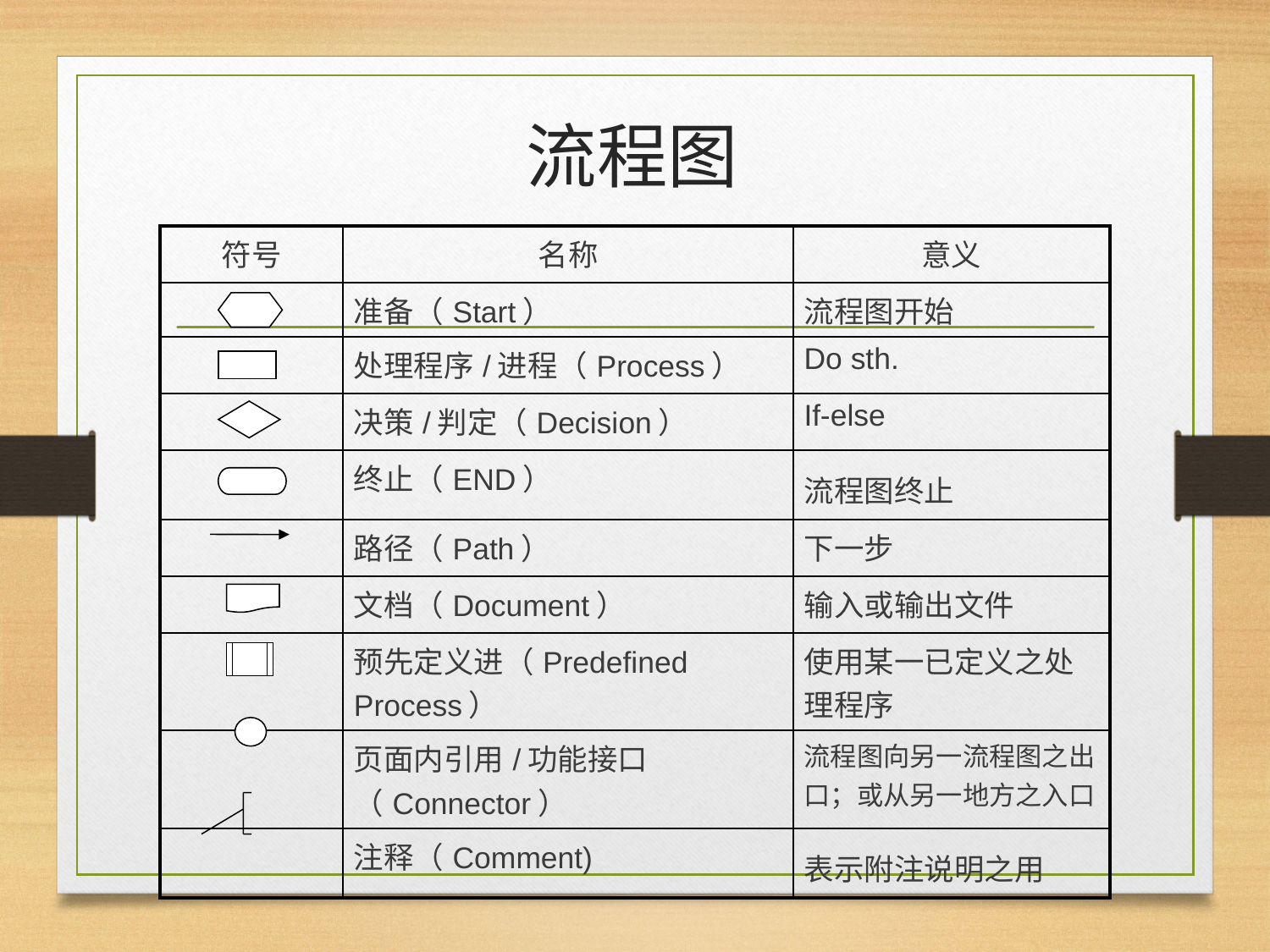

# 流程图
| 符号 | 名称 | 意义 |
| --- | --- | --- |
|  | 准备（Start） | 流程图开始 |
|  | 处理程序/进程（Process） | Do sth. |
|  | 决策/判定（Decision） | If-else |
|  | 终止（END） | 流程图终止 |
|  | 路径（Path） | 下一步 |
|  | 文档（Document） | 输入或输出文件 |
|  | 预先定义进（Predefined Process） | 使用某一已定义之处理程序 |
|  | 页面内引用/功能接口 （Connector） | 流程图向另一流程图之出口；或从另一地方之入口 |
|  | 注释（Comment) | 表示附注说明之用 |